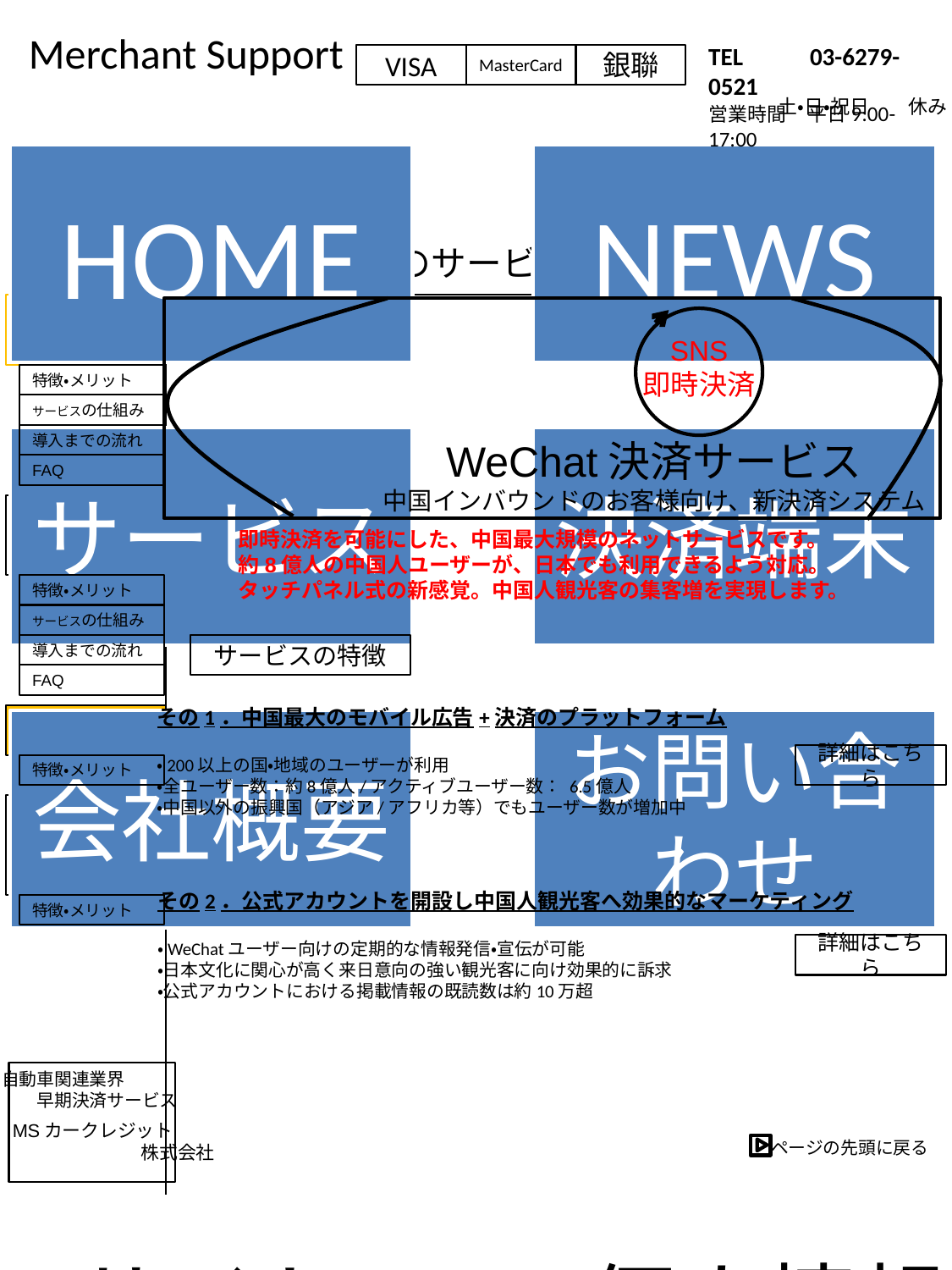

Merchant Support

TEL 　　03-6279-0521
営業時間　平日9:00-17:00

VISA
MasterCard
銀聯
土・日・祝日　　休み
HOME
NEWS
サービス
決済端末
会社概要
お問い合わせ
≪Merchant Supportのサービス≫
クレジットカード決済
（早期）＜店舗＞

SNS
即時決済
特徴・メリット
サービスの仕組み
導入までの流れ
WeChat決済サービス
中国インバウンドのお客様向け、新決済システム
FAQ
クレジットカード決済
（早期）＜WEB＞
即時決済を可能にした、中国最大規模のネットサービスです。
約8億人の中国人ユーザーが、日本でも利用できるよう対応。
タッチパネル式の新感覚。中国人観光客の集客増を実現します。
特徴・メリット
サービスの仕組み
導入までの流れ
サービスの特徴
その1．中国最大のモバイル広告+決済のプラットフォーム

・200以上の国・地域のユーザーが利用
・全ユーザー数：約8億人/アクティブユーザー数： 6.5億人
・中国以外の振興国（アジア/アフリカ等）でもユーザー数が増加中
詳細はこちら
その2．公式アカウントを開設し中国人観光客へ効果的なマーケティング

・WeChatユーザー向けの定期的な情報発信・宣伝が可能
・日本文化に関心が高く来日意向の強い観光客に向け効果的に訴求
・公式アカウントにおける掲載情報の既読数は約10万超
詳細はこちら
ページの先頭に戻る
FAQ
WeChat決済
特徴・メリット
WeChat広告
        プロモーション
(公式アカウント作成)
特徴・メリット
自動車関連業界
　　早期決済サービス

MSカークレジット
　　　　　　　株式会社

会社概要
お問い合わせ
お問い合わせ